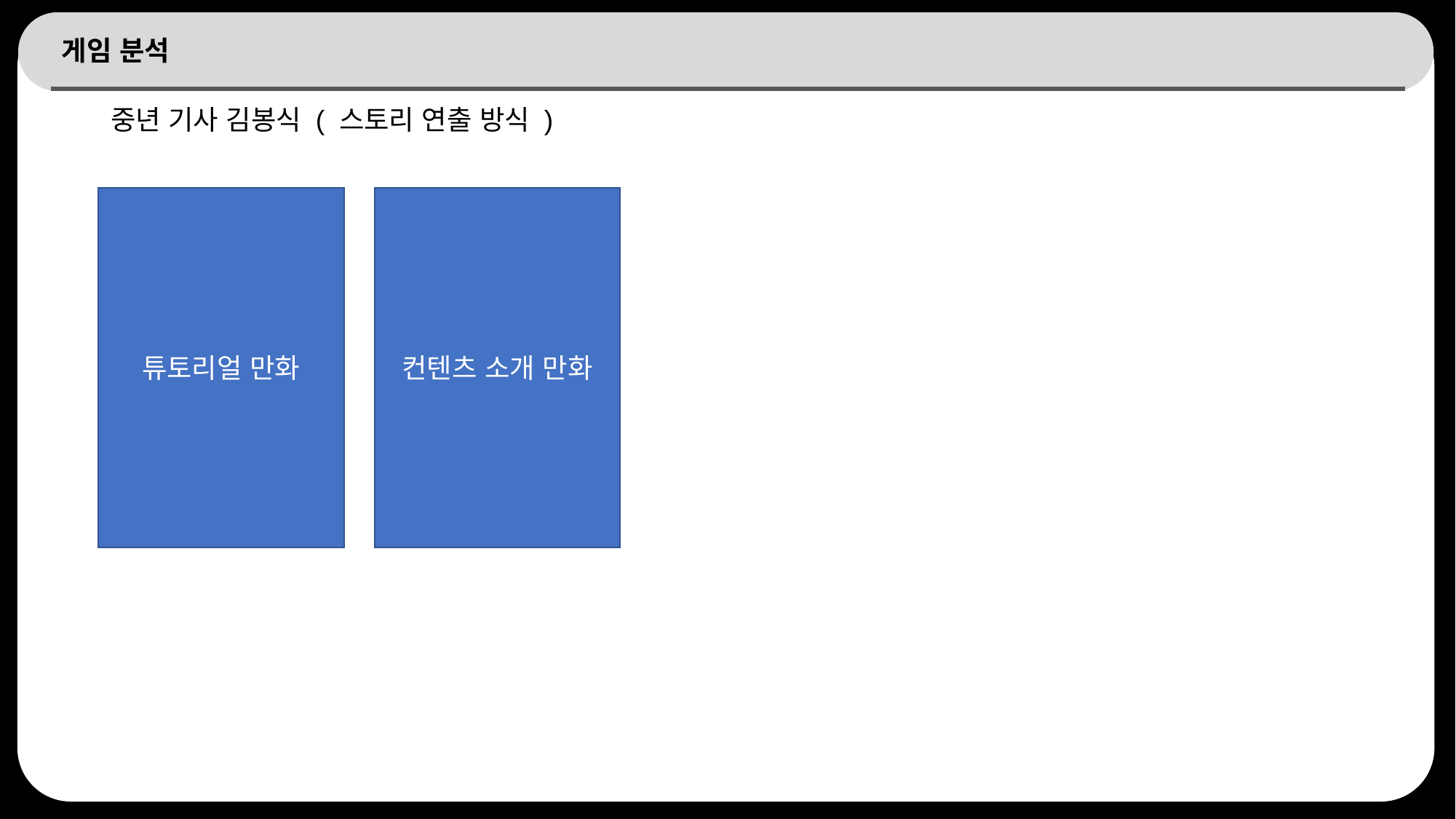

# 게임 분석
중년 기사 김봉식 ( 스토리 연출 방식 )
튜토리얼 만화
컨텐츠 소개 만화
7